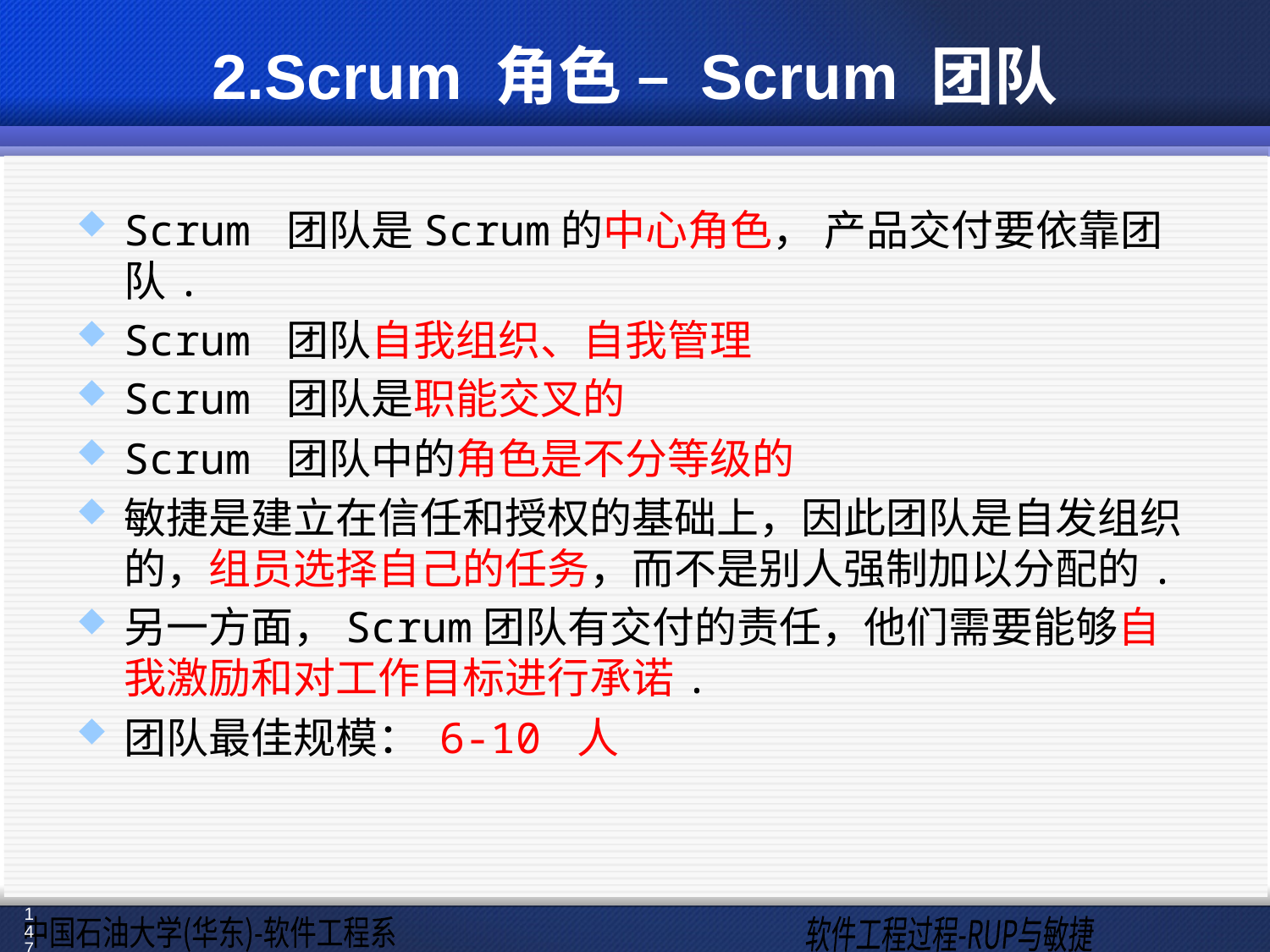

# 2.Scrum 角色 – Scrum 团队
Scrum 团队是Scrum的中心角色， 产品交付要依靠团队.
Scrum 团队自我组织、自我管理
Scrum 团队是职能交叉的
Scrum 团队中的角色是不分等级的
敏捷是建立在信任和授权的基础上，因此团队是自发组织的，组员选择自己的任务，而不是别人强制加以分配的.
另一方面，Scrum团队有交付的责任，他们需要能够自我激励和对工作目标进行承诺.
团队最佳规模： 6-10 人
147